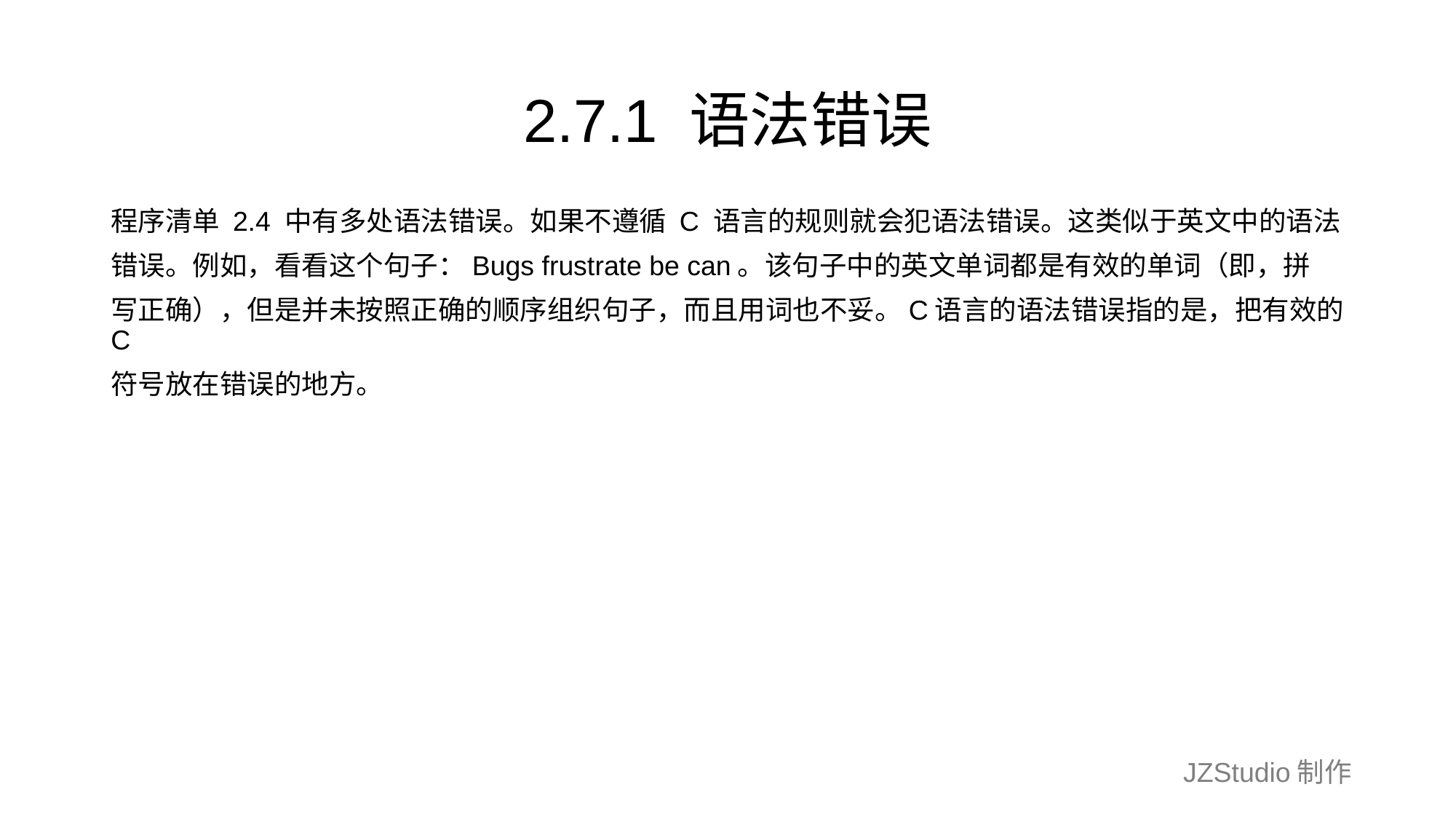

# 2.7.1 语法错误
程序清单 2.4 中有多处语法错误。如果不遵循 C 语言的规则就会犯语法错误。这类似于英文中的语法
错误。例如，看看这个句子：Bugs frustrate be can。该句子中的英文单词都是有效的单词（即，拼
写正确），但是并未按照正确的顺序组织句子，而且用词也不妥。C语言的语法错误指的是，把有效的C
符号放在错误的地方。